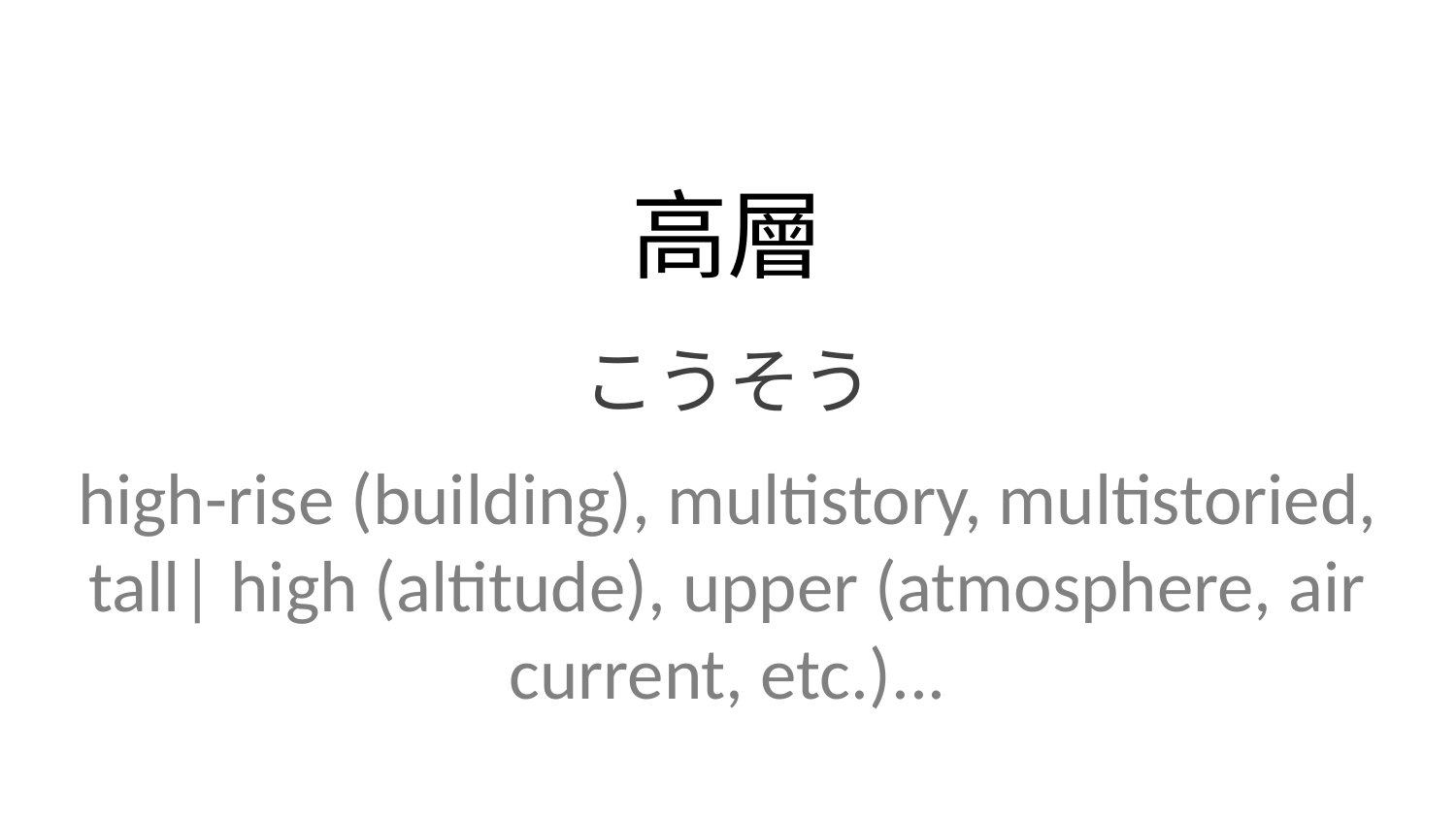

高層

こうそう
high-rise (building), multistory, multistoried, tall| high (altitude), upper (atmosphere, air current, etc.)...